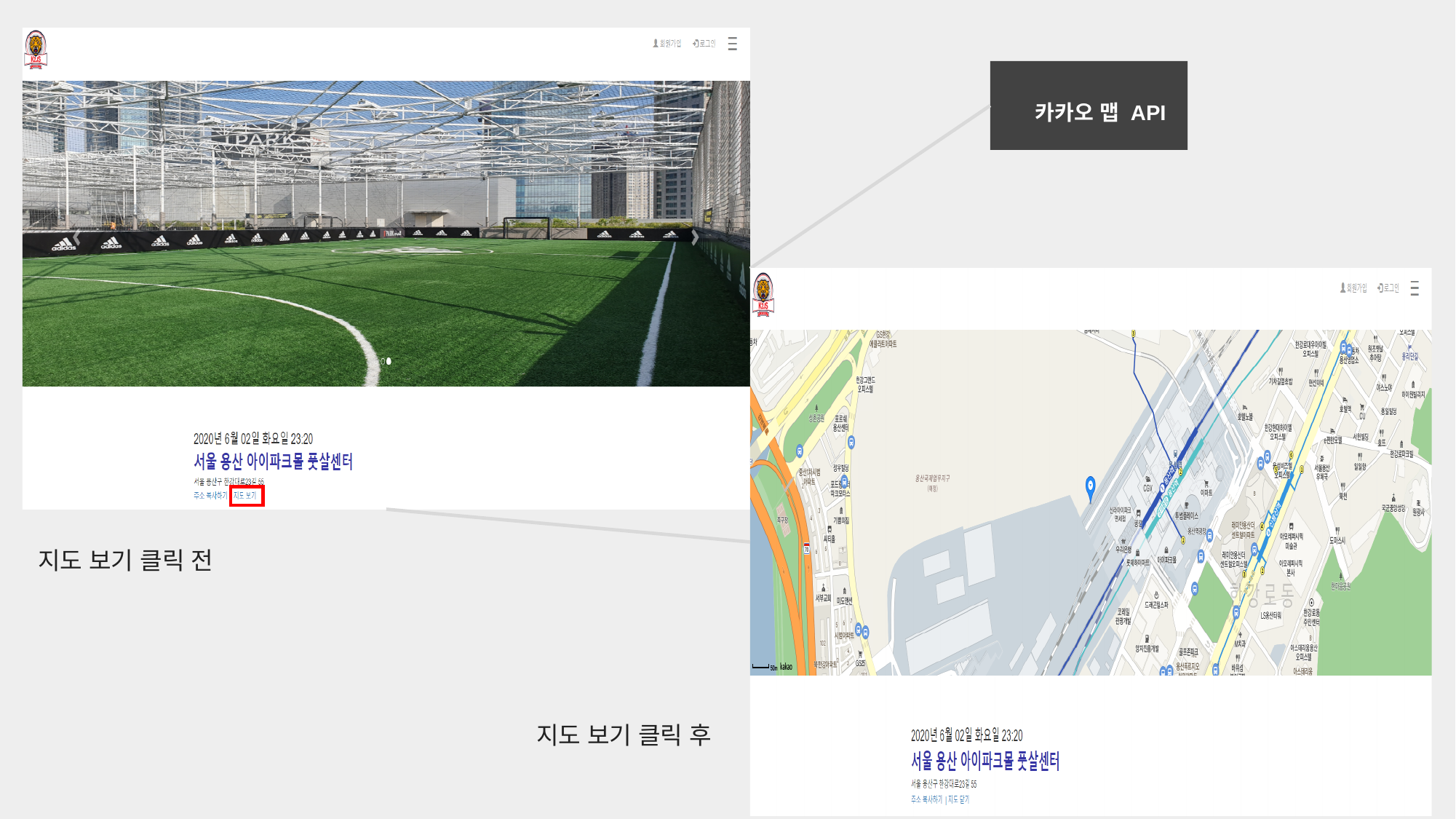

카카오 맵 API

지도 보기 클릭 전
지도 보기 클릭 후